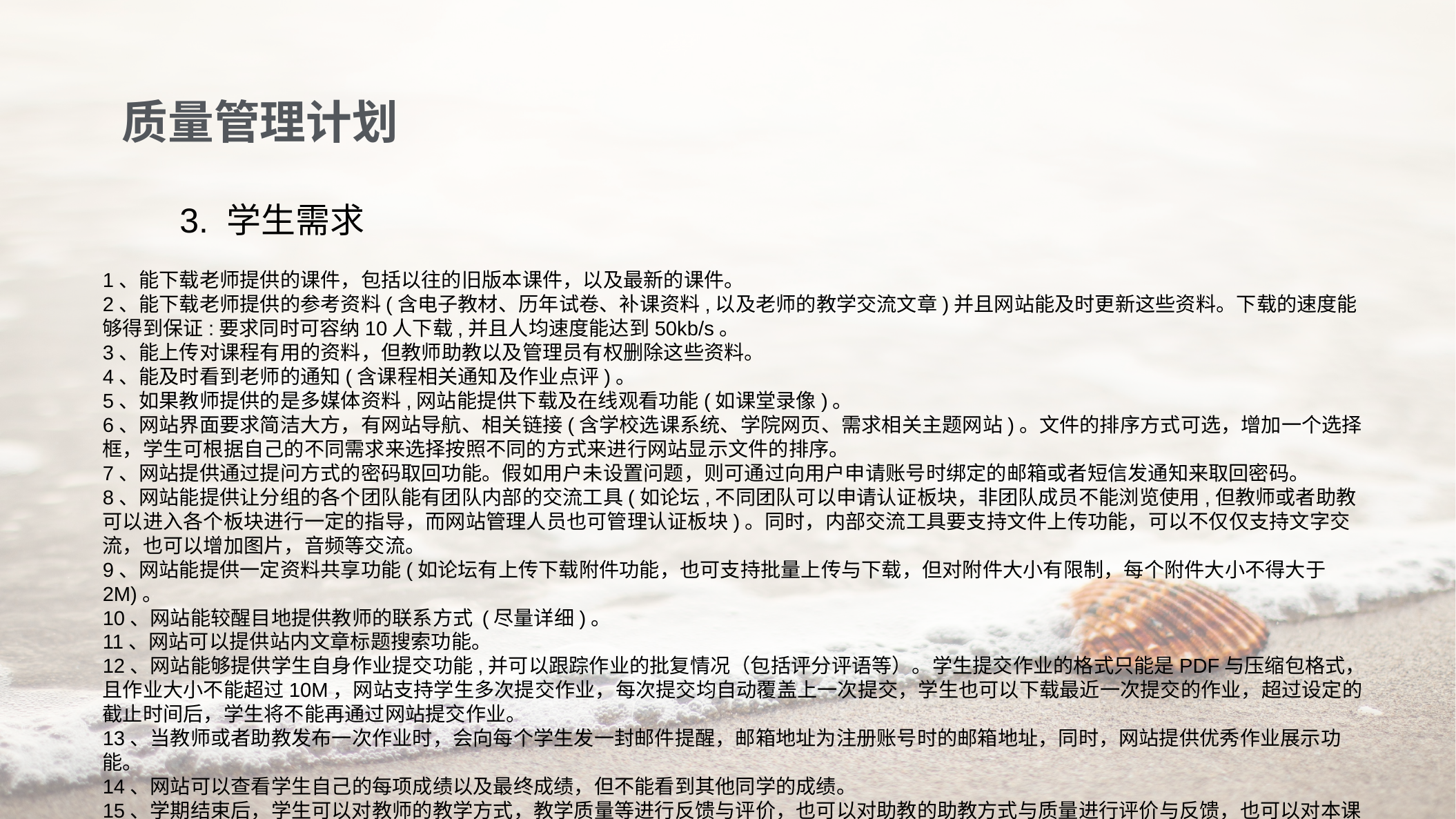

质量管理计划
3. 学生需求
1、能下载老师提供的课件，包括以往的旧版本课件，以及最新的课件。
2、能下载老师提供的参考资料(含电子教材、历年试卷、补课资料,以及老师的教学交流文章)并且网站能及时更新这些资料。下载的速度能够得到保证:要求同时可容纳10人下载,并且人均速度能达到50kb/s。
3、能上传对课程有用的资料，但教师助教以及管理员有权删除这些资料。
4、能及时看到老师的通知(含课程相关通知及作业点评)。
5、如果教师提供的是多媒体资料,网站能提供下载及在线观看功能(如课堂录像)。
6、网站界面要求简洁大方，有网站导航、相关链接(含学校选课系统、学院网页、需求相关主题网站)。文件的排序方式可选，增加一个选择框，学生可根据自己的不同需求来选择按照不同的方式来进行网站显示文件的排序。
7、网站提供通过提问方式的密码取回功能。假如用户未设置问题，则可通过向用户申请账号时绑定的邮箱或者短信发通知来取回密码。
8、网站能提供让分组的各个团队能有团队内部的交流工具(如论坛,不同团队可以申请认证板块，非团队成员不能浏览使用,但教师或者助教可以进入各个板块进行一定的指导，而网站管理人员也可管理认证板块)。同时，内部交流工具要支持文件上传功能，可以不仅仅支持文字交流，也可以增加图片，音频等交流。
9、网站能提供一定资料共享功能(如论坛有上传下载附件功能，也可支持批量上传与下载，但对附件大小有限制，每个附件大小不得大于2M)。
10、网站能较醒目地提供教师的联系方式 (尽量详细)。
11、网站可以提供站内文章标题搜索功能。
12、网站能够提供学生自身作业提交功能,并可以跟踪作业的批复情况（包括评分评语等）。学生提交作业的格式只能是PDF与压缩包格式，且作业大小不能超过10M，网站支持学生多次提交作业，每次提交均自动覆盖上一次提交，学生也可以下载最近一次提交的作业，超过设定的截止时间后，学生将不能再通过网站提交作业。
13、当教师或者助教发布一次作业时，会向每个学生发一封邮件提醒，邮箱地址为注册账号时的邮箱地址，同时，网站提供优秀作业展示功能。
14、网站可以查看学生自己的每项成绩以及最终成绩，但不能看到其他同学的成绩。
15、学期结束后，学生可以对教师的教学方式，教学质量等进行反馈与评价，也可以对助教的助教方式与质量进行评价与反馈，也可以对本课程的教学方式与质量进行反馈与评价。